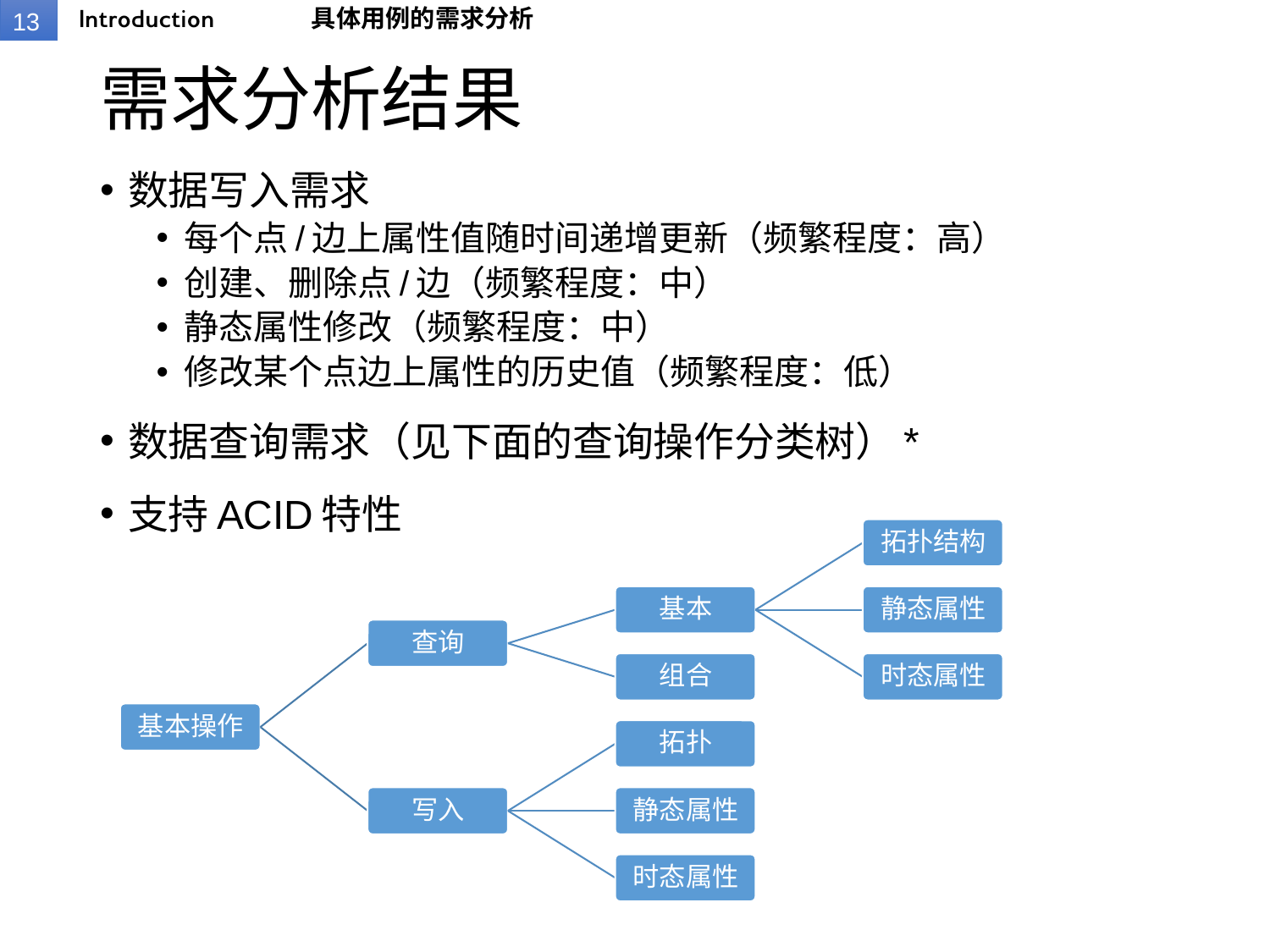

Introduction
具体用例的需求分析
# 需求分析结果
数据写入需求
每个点/边上属性值随时间递增更新（频繁程度：高）
创建、删除点/边（频繁程度：中）
静态属性修改（频繁程度：中）
修改某个点边上属性的历史值（频繁程度：低）
数据查询需求（见下面的查询操作分类树）*
支持ACID特性
基本操作

查询

基本

拓扑结构

静态属性

时态属性

组合

写入

拓扑

静态属性

时态属性